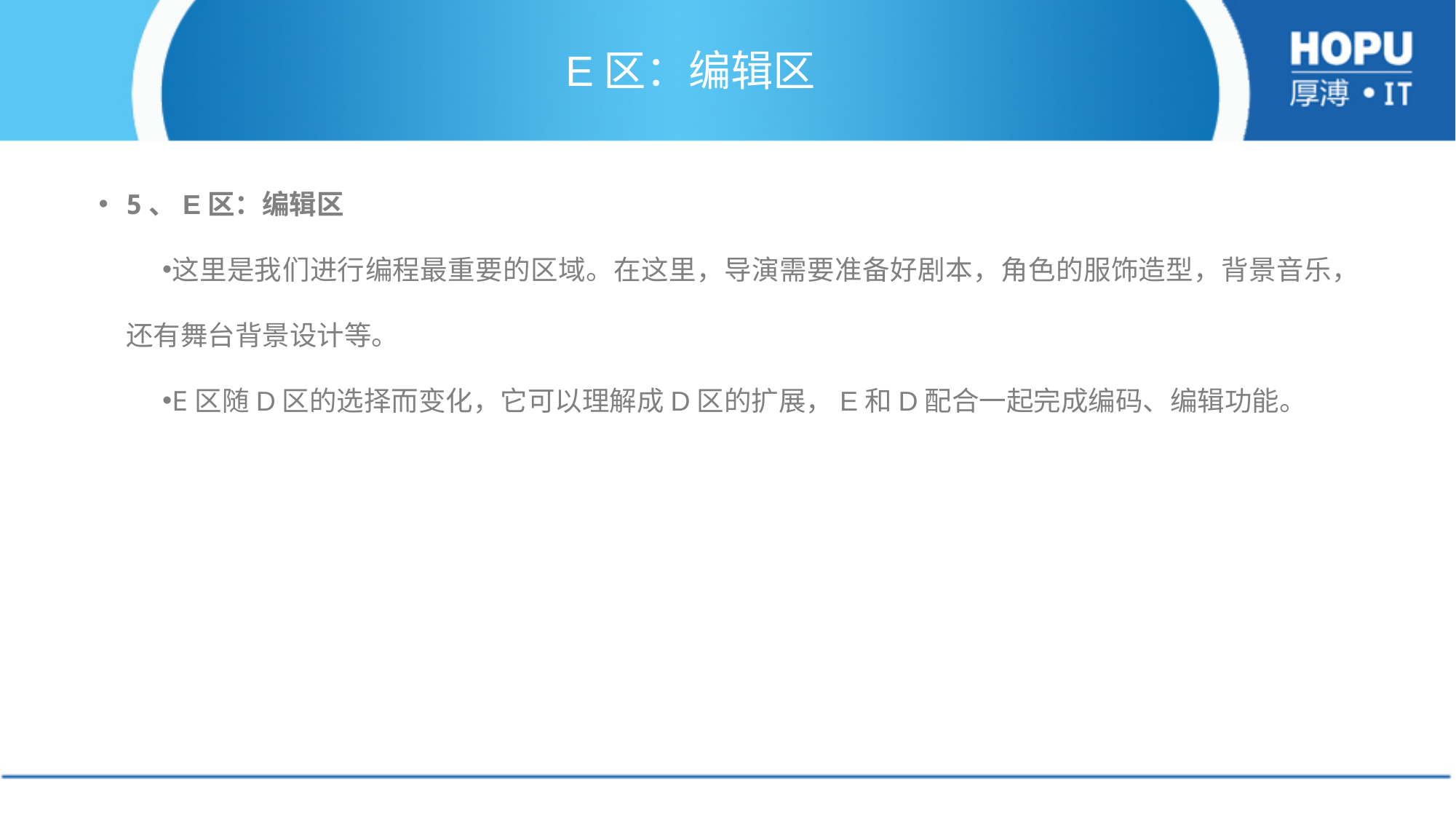

# E区：编辑区
5、E区：编辑区
这里是我们进行编程最重要的区域。在这里，导演需要准备好剧本，角色的服饰造型，背景音乐，还有舞台背景设计等。
E区随D区的选择而变化，它可以理解成D区的扩展，E和D配合一起完成编码、编辑功能。